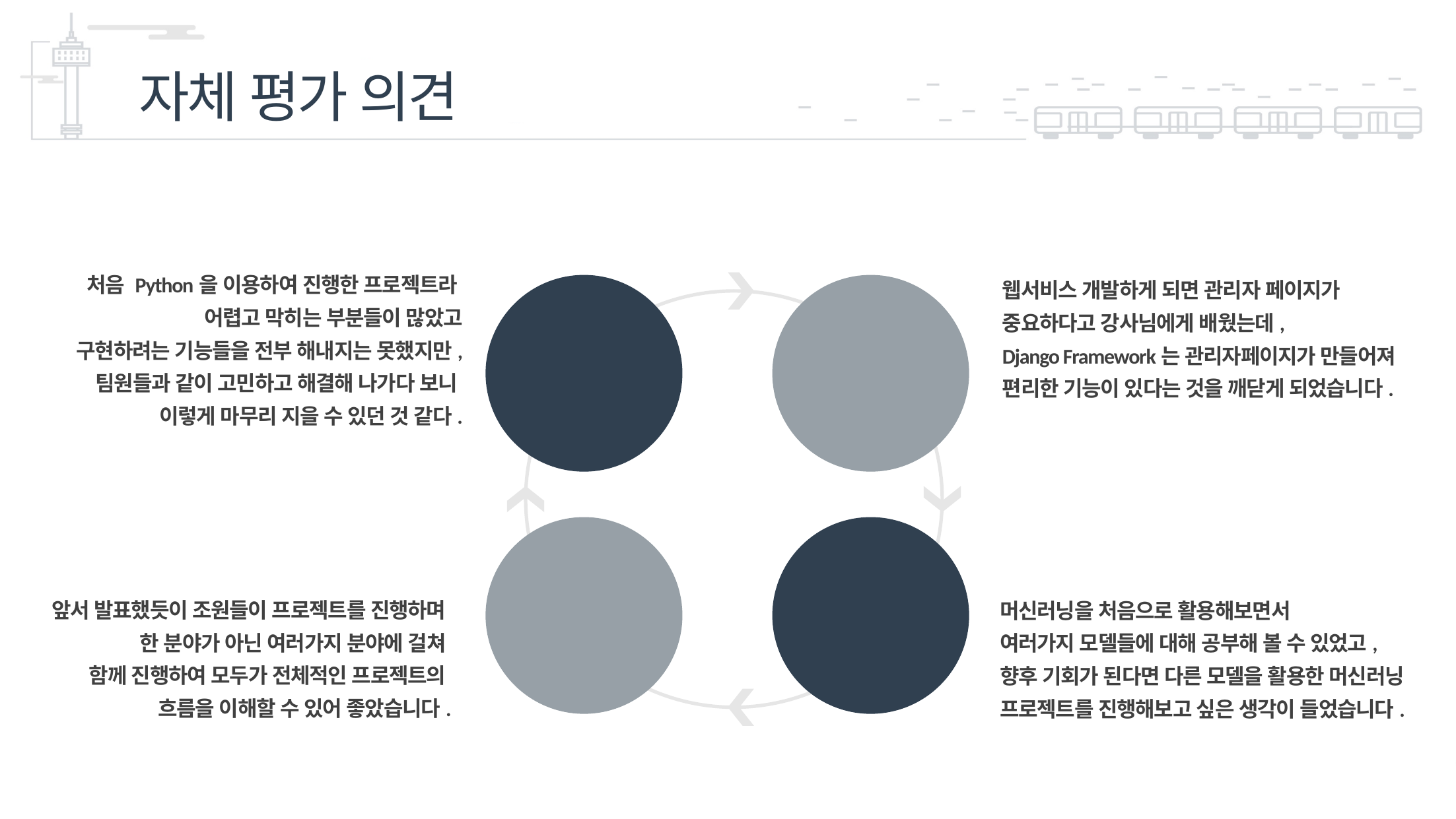

자체 평가 의견
처음 Python을 이용하여 진행한 프로젝트라
어렵고 막히는 부분들이 많았고
구현하려는 기능들을 전부 해내지는 못했지만,
팀원들과 같이 고민하고 해결해 나가다 보니
이렇게 마무리 지을 수 있던 것 같다.
웹서비스 개발하게 되면 관리자 페이지가
중요하다고 강사님에게 배웠는데,
Django Framework는 관리자페이지가 만들어져
편리한 기능이 있다는 것을 깨닫게 되었습니다.

Opinion 1
Opinion 2
Opinion 4
Opinion 3
앞서 발표했듯이 조원들이 프로젝트를 진행하며
한 분야가 아닌 여러가지 분야에 걸쳐
함께 진행하여 모두가 전체적인 프로젝트의
흐름을 이해할 수 있어 좋았습니다.
머신러닝을 처음으로 활용해보면서
여러가지 모델들에 대해 공부해 볼 수 있었고,
향후 기회가 된다면 다른 모델을 활용한 머신러닝
프로젝트를 진행해보고 싶은 생각이 들었습니다.